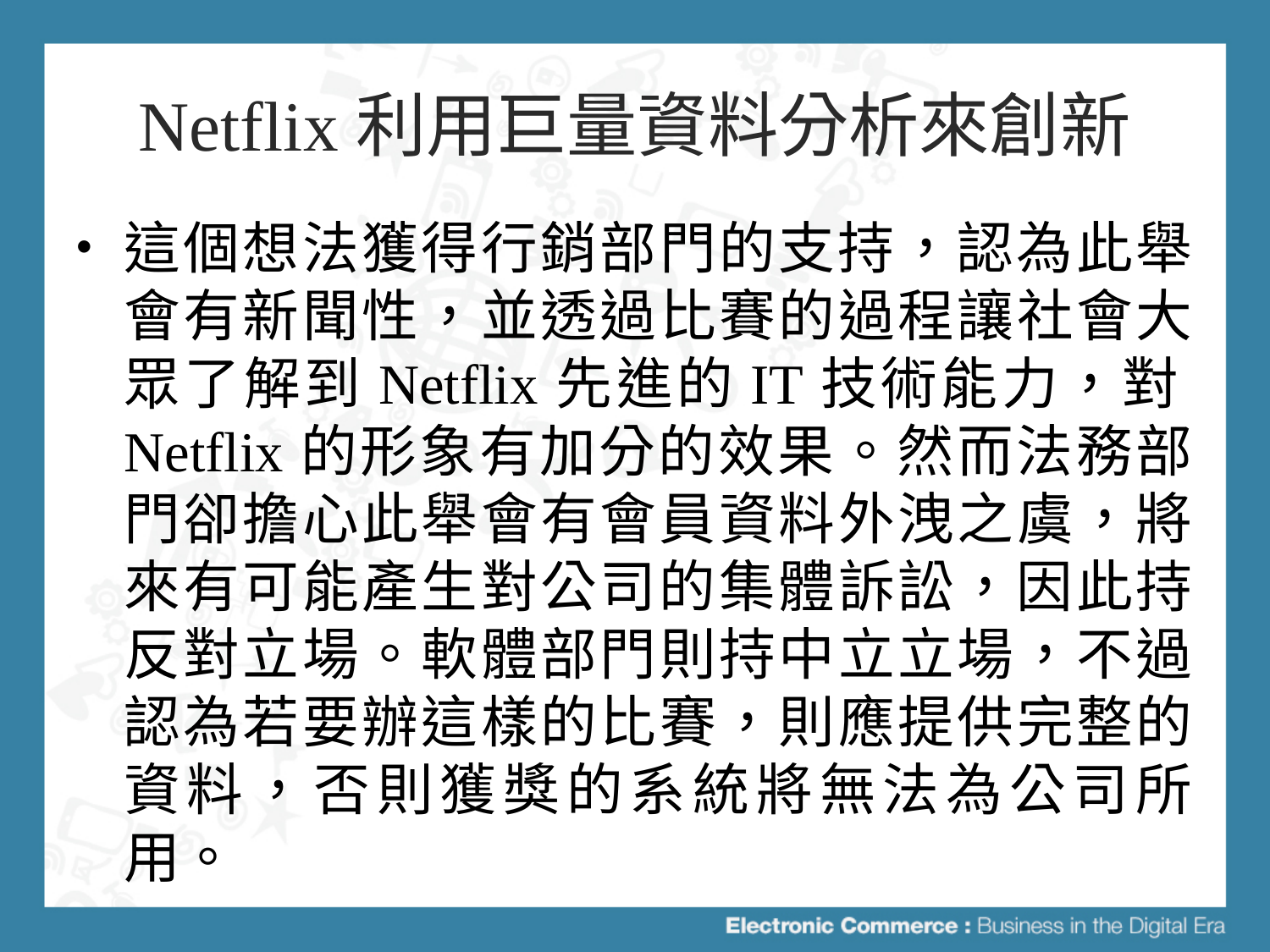

# Netflix利用巨量資料分析來創新
這個想法獲得行銷部門的支持，認為此舉會有新聞性，並透過比賽的過程讓社會大眾了解到Netflix先進的IT技術能力，對Netflix的形象有加分的效果。然而法務部門卻擔心此舉會有會員資料外洩之虞，將來有可能產生對公司的集體訴訟，因此持反對立場。軟體部門則持中立立場，不過認為若要辦這樣的比賽，則應提供完整的資料，否則獲獎的系統將無法為公司所用。